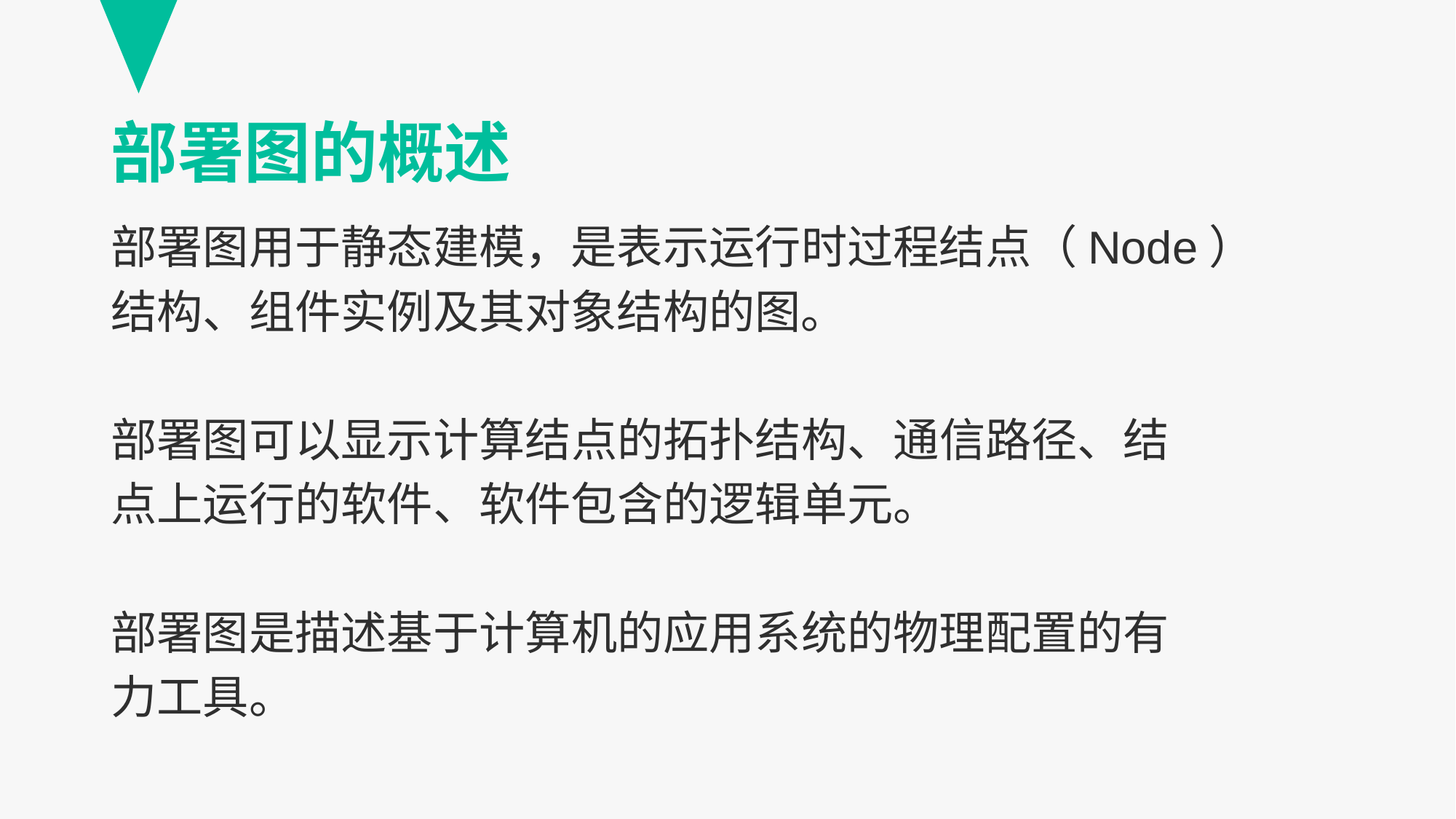

# 部署图的概述
部署图用于静态建模，是表示运行时过程结点（Node）
结构、组件实例及其对象结构的图。

部署图可以显示计算结点的拓扑结构、通信路径、结
点上运行的软件、软件包含的逻辑单元。

部署图是描述基于计算机的应用系统的物理配置的有
力工具。